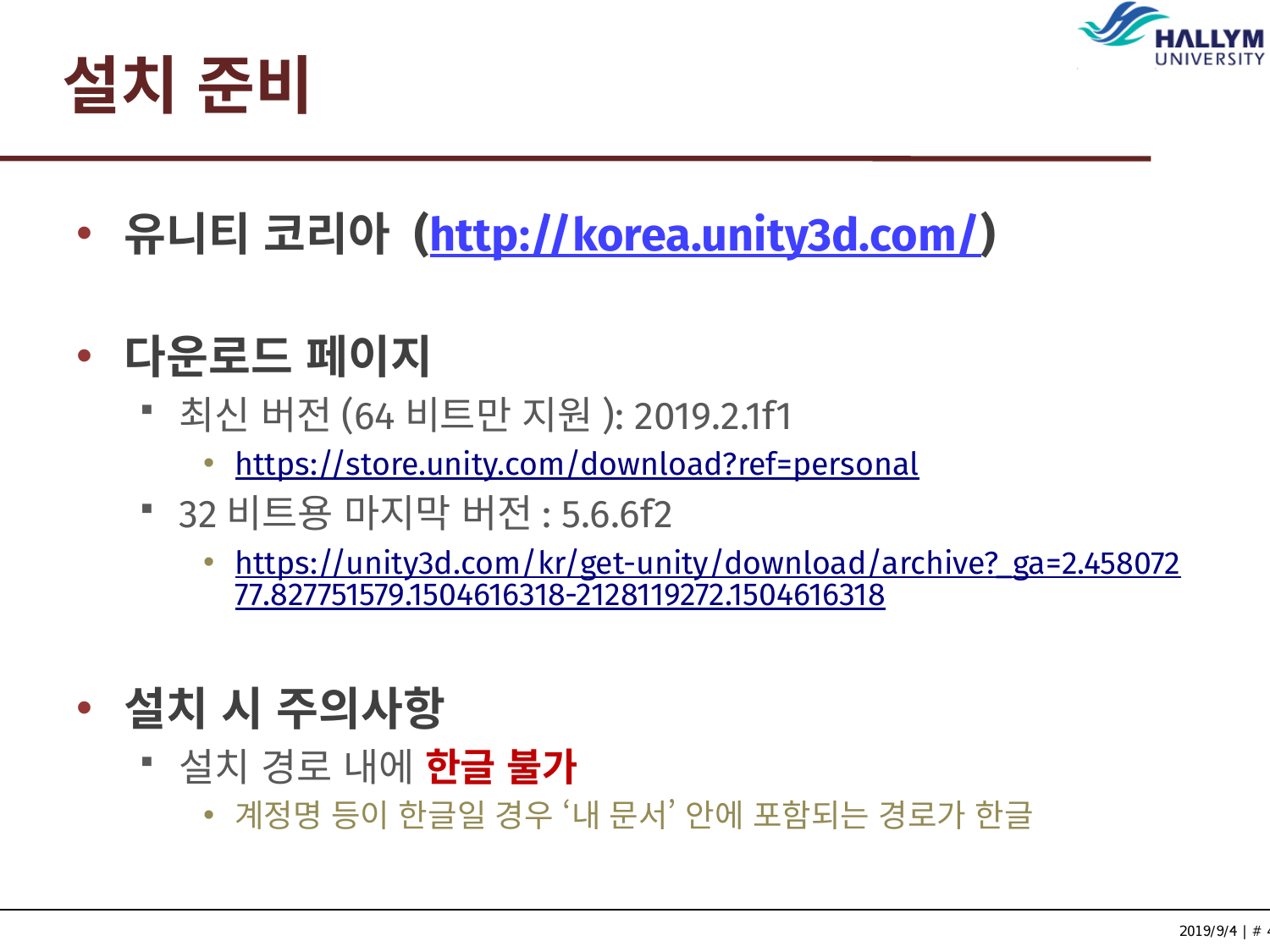

# 설치 준비
유니티 코리아 (http://korea.unity3d.com/)

다운로드 페이지
최신 버전(64비트만 지원): 2019.2.1f1
https://store.unity.com/download?ref=personal
32비트용 마지막 버전: 5.6.6f2
https://unity3d.com/kr/get-unity/download/archive?_ga=2.45807277.827751579.1504616318-2128119272.1504616318

설치 시 주의사항
설치 경로 내에 한글 불가
계정명 등이 한글일 경우 ‘내 문서’ 안에 포함되는 경로가 한글